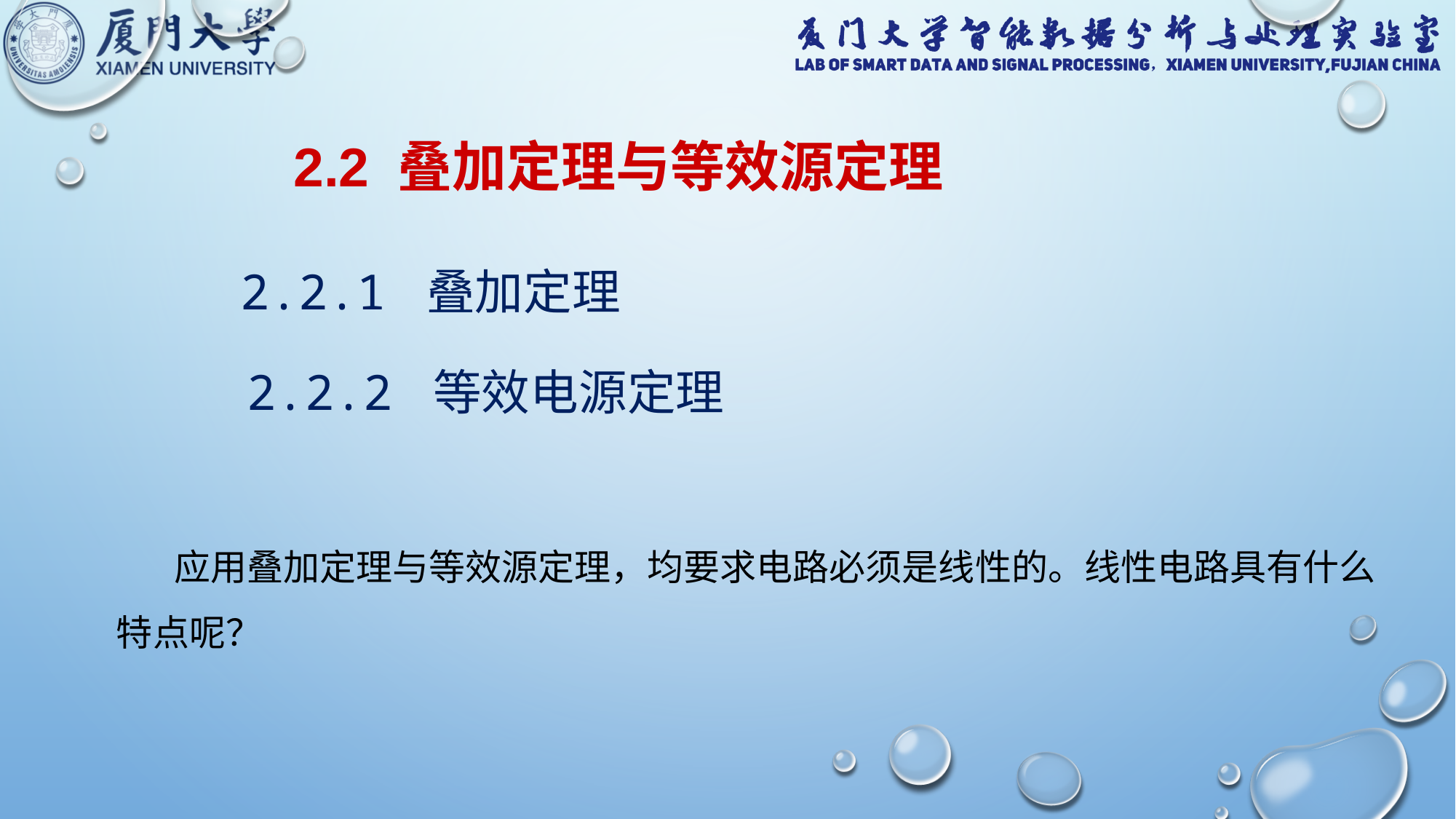

2.2 叠加定理与等效源定理
2.2.1 叠加定理

2.2.2 等效电源定理
      应用叠加定理与等效源定理，均要求电路必须是线性的。线性电路具有什么特点呢？
43